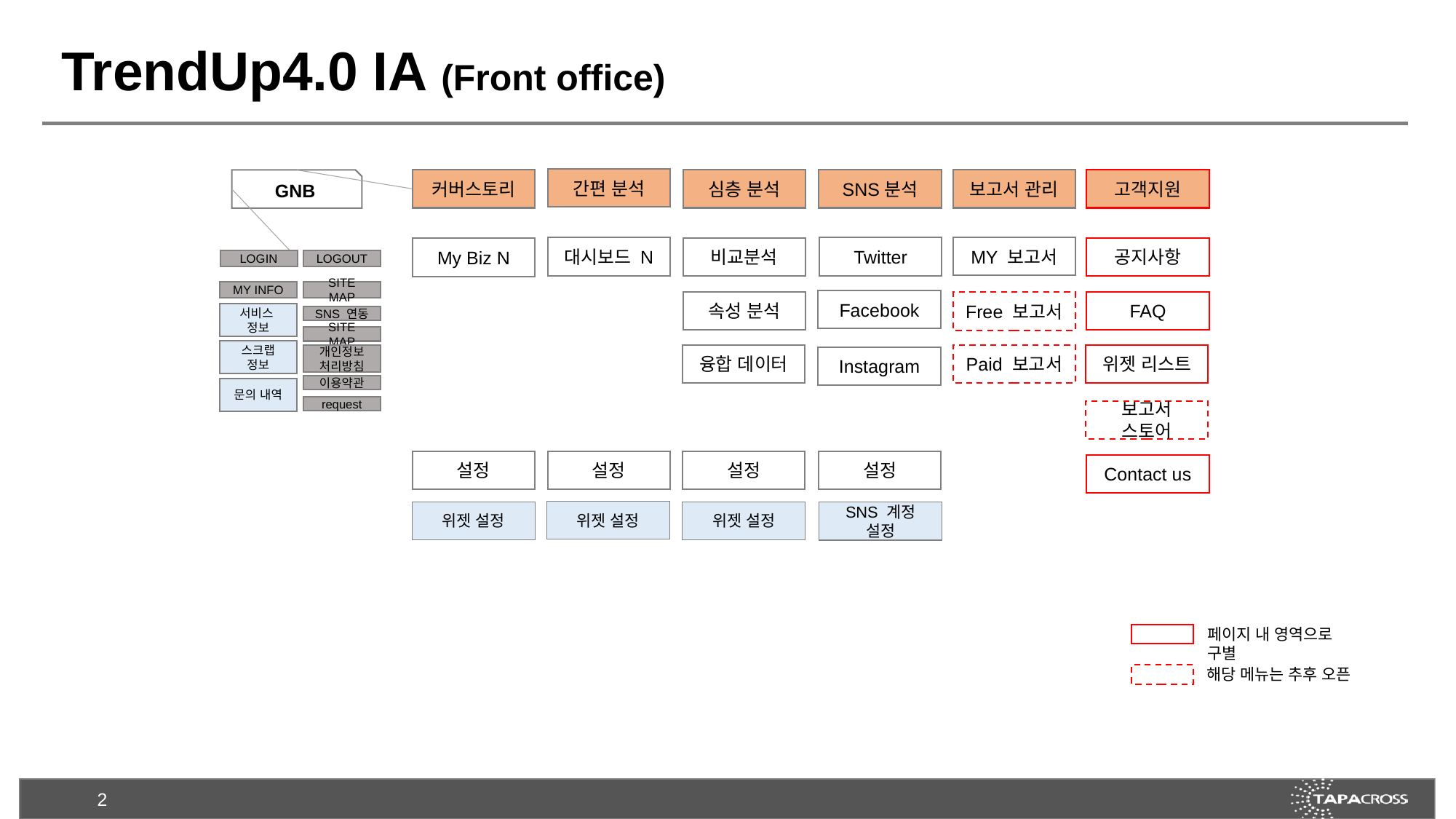

TrendUp4.0 IA (Front office)
간편 분석
심층 분석
SNS분석
보고서 관리
고객지원
커버스토리
GNB
MY 보고서
Twitter
대시보드 N
공지사항
비교분석
My Biz N
LOGIN
LOGOUT
SITE MAP
MY INFO
Facebook
속성 분석
FAQ
Free 보고서
서비스
정보
SNS 연동
SITE MAP
스크랩
정보
융합 데이터
Paid 보고서
위젯 리스트
개인정보
처리방침
Instagram
이용약관
문의 내역
request
보고서 스토어
설정
설정
설정
설정
Contact us
위젯 설정
위젯 설정
위젯 설정
SNS 계정 설정
페이지 내 영역으로 구별

해당 메뉴는 추후 오픈

2